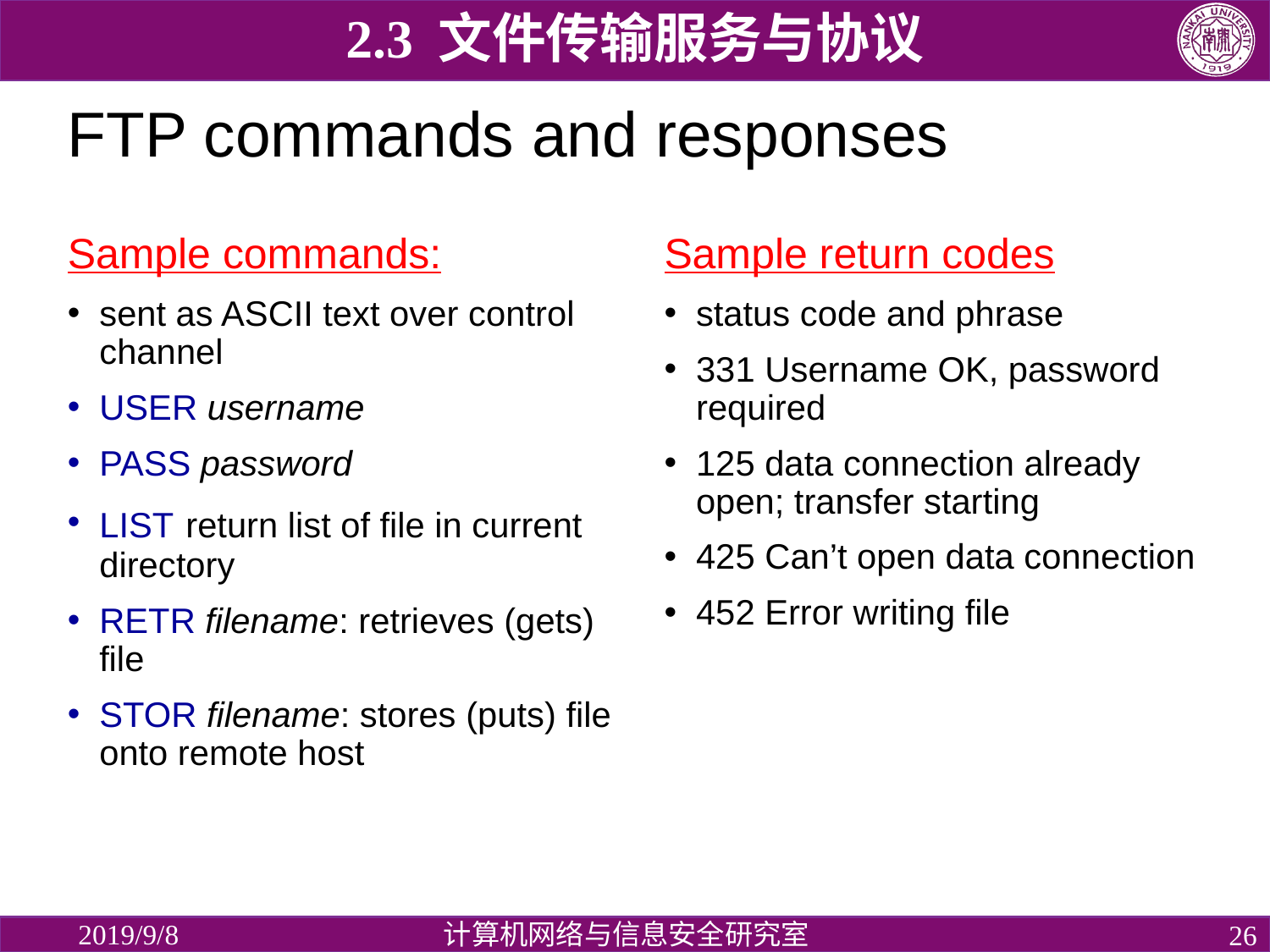

2.3 文件传输服务与协议
# FTP commands and responses
Sample commands:
sent as ASCII text over control channel
USER username
PASS password
LIST return list of file in current directory
RETR filename: retrieves (gets) file
STOR filename: stores (puts) file onto remote host
Sample return codes
status code and phrase
331 Username OK, password required
125 data connection already open; transfer starting
425 Can’t open data connection
452 Error writing file